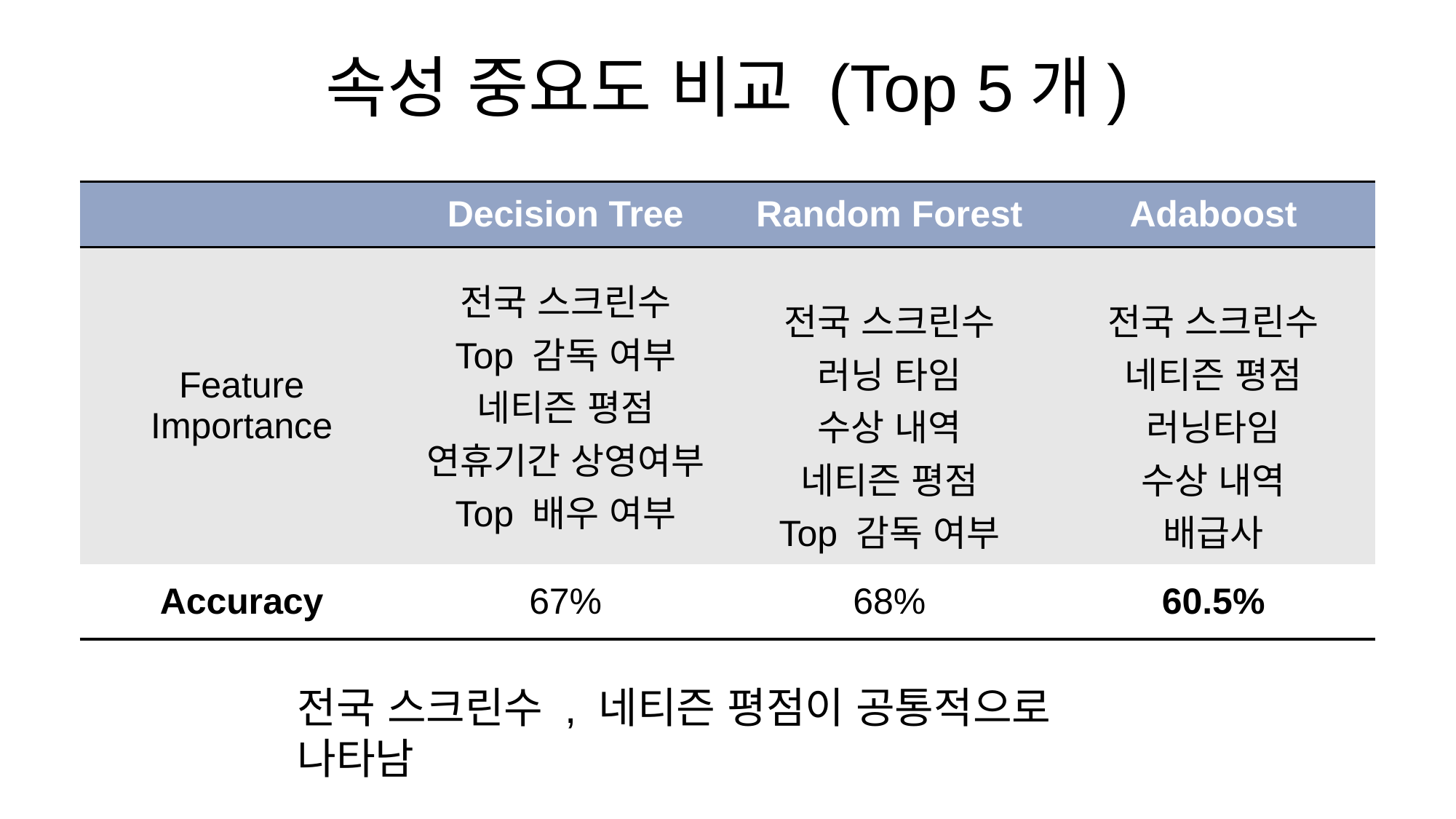

속성 중요도 비교 (Top 5개)
|  | Decision Tree | Random Forest | Adaboost |
| --- | --- | --- | --- |
| Feature Importance | 전국 스크린수 Top 감독 여부 네티즌 평점 연휴기간 상영여부 Top 배우 여부 | 전국 스크린수 러닝 타임 수상 내역 네티즌 평점 Top 감독 여부 | 전국 스크린수 네티즌 평점 러닝타임 수상 내역 배급사 |
| Accuracy | 67% | 68% | 60.5% |
전국 스크린수 , 네티즌 평점이 공통적으로 나타남